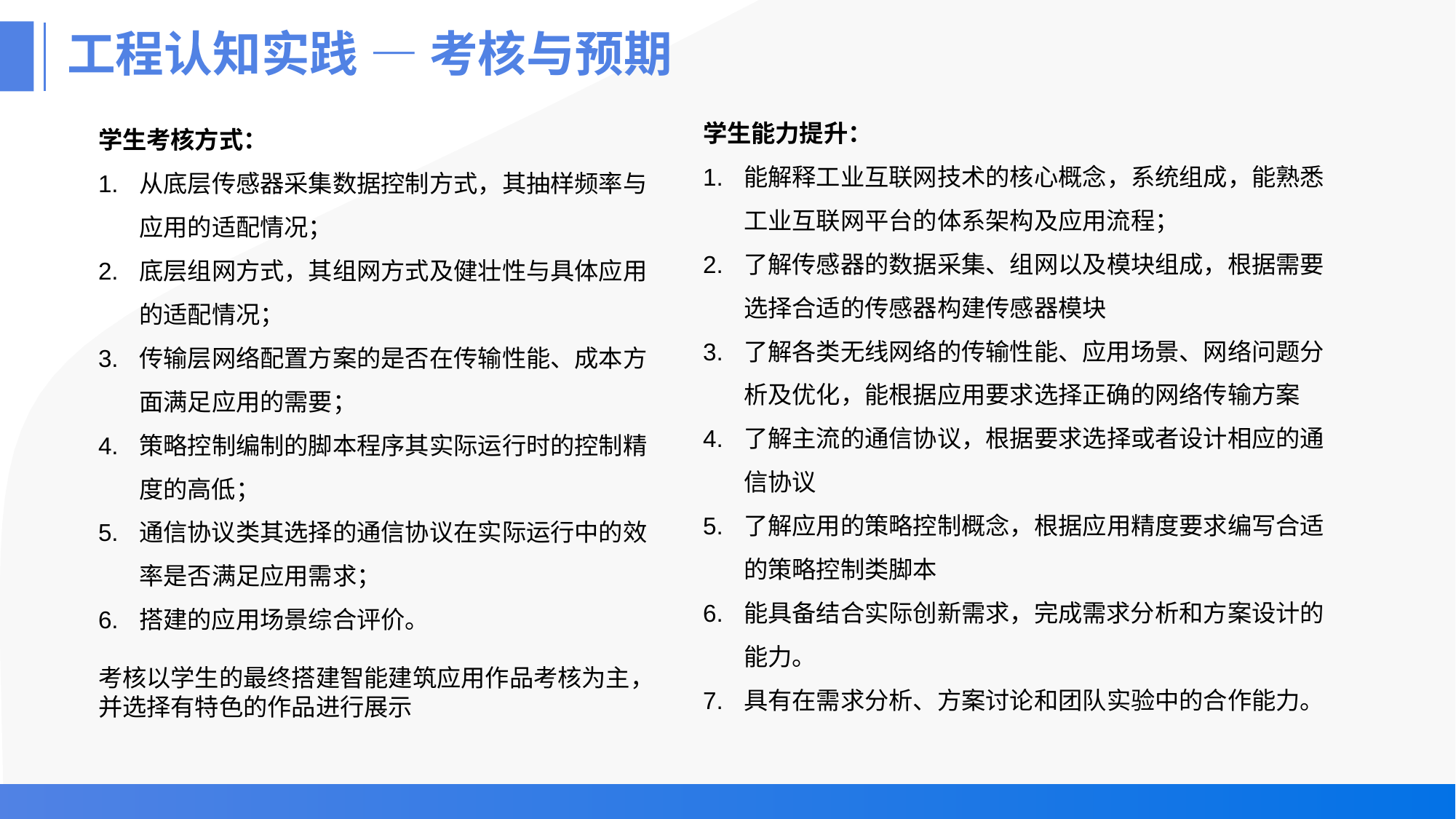

# 工程认知实践 — 考核与预期
学生能力提升：
能解释工业互联网技术的核心概念，系统组成，能熟悉工业互联网平台的体系架构及应用流程；
了解传感器的数据采集、组网以及模块组成，根据需要选择合适的传感器构建传感器模块
了解各类无线网络的传输性能、应用场景、网络问题分析及优化，能根据应用要求选择正确的网络传输方案
了解主流的通信协议，根据要求选择或者设计相应的通信协议
了解应用的策略控制概念，根据应用精度要求编写合适的策略控制类脚本
能具备结合实际创新需求，完成需求分析和方案设计的能力。
具有在需求分析、方案讨论和团队实验中的合作能力。

学生考核方式：
从底层传感器采集数据控制方式，其抽样频率与应用的适配情况；
底层组网方式，其组网方式及健壮性与具体应用的适配情况；
传输层网络配置方案的是否在传输性能、成本方面满足应用的需要；
策略控制编制的脚本程序其实际运行时的控制精度的高低；
通信协议类其选择的通信协议在实际运行中的效率是否满足应用需求；
搭建的应用场景综合评价。

考核以学生的最终搭建智能建筑应用作品考核为主，并选择有特色的作品进行展示